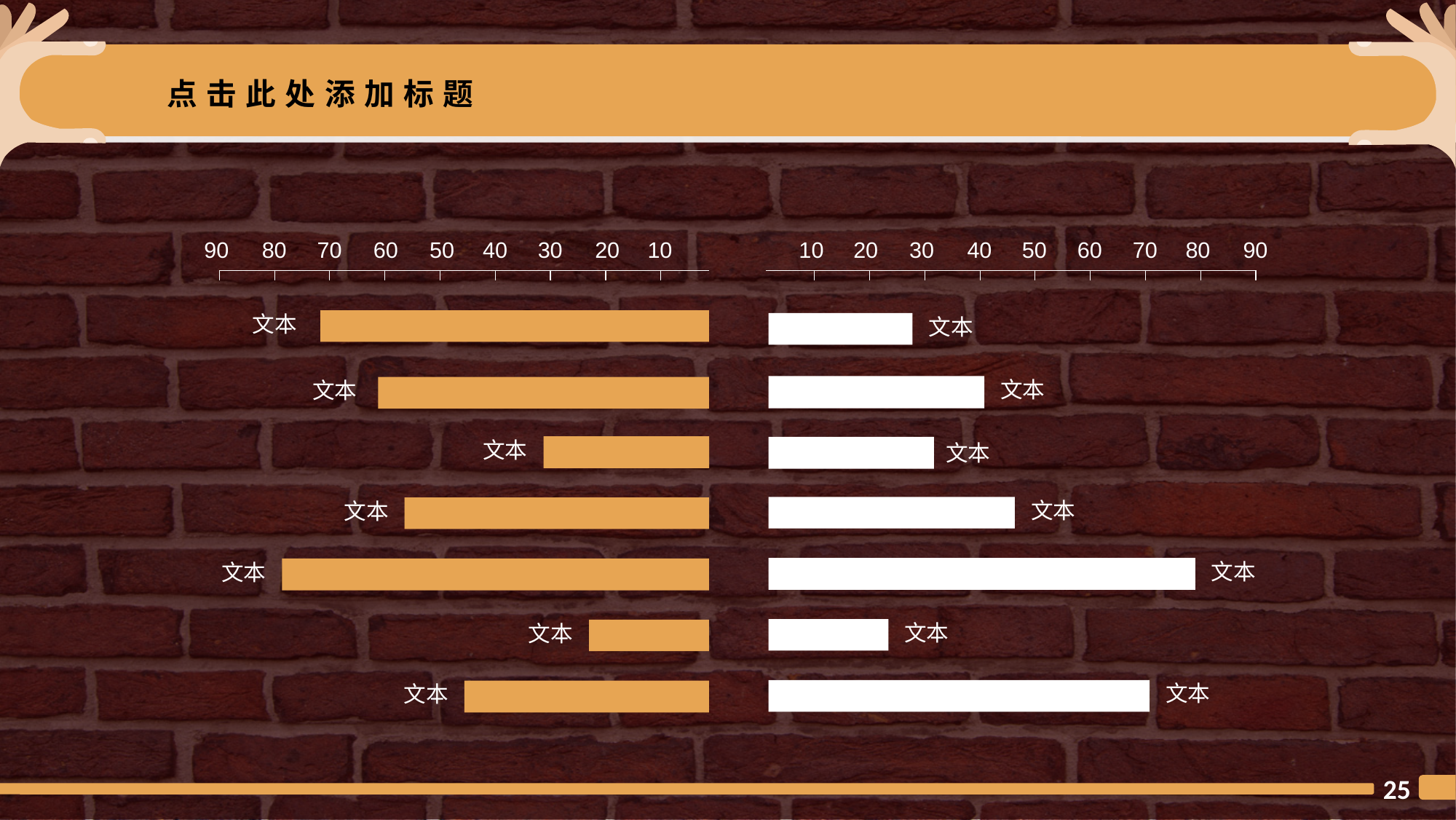

点击此处添加标题
90
80
70
60
50
40
30
20
10
10
20
30
40
50
60
70
80
90
文本

文本

文本

文本

文本

文本

文本

文本

文本

文本

文本

文本

文本

文本

25